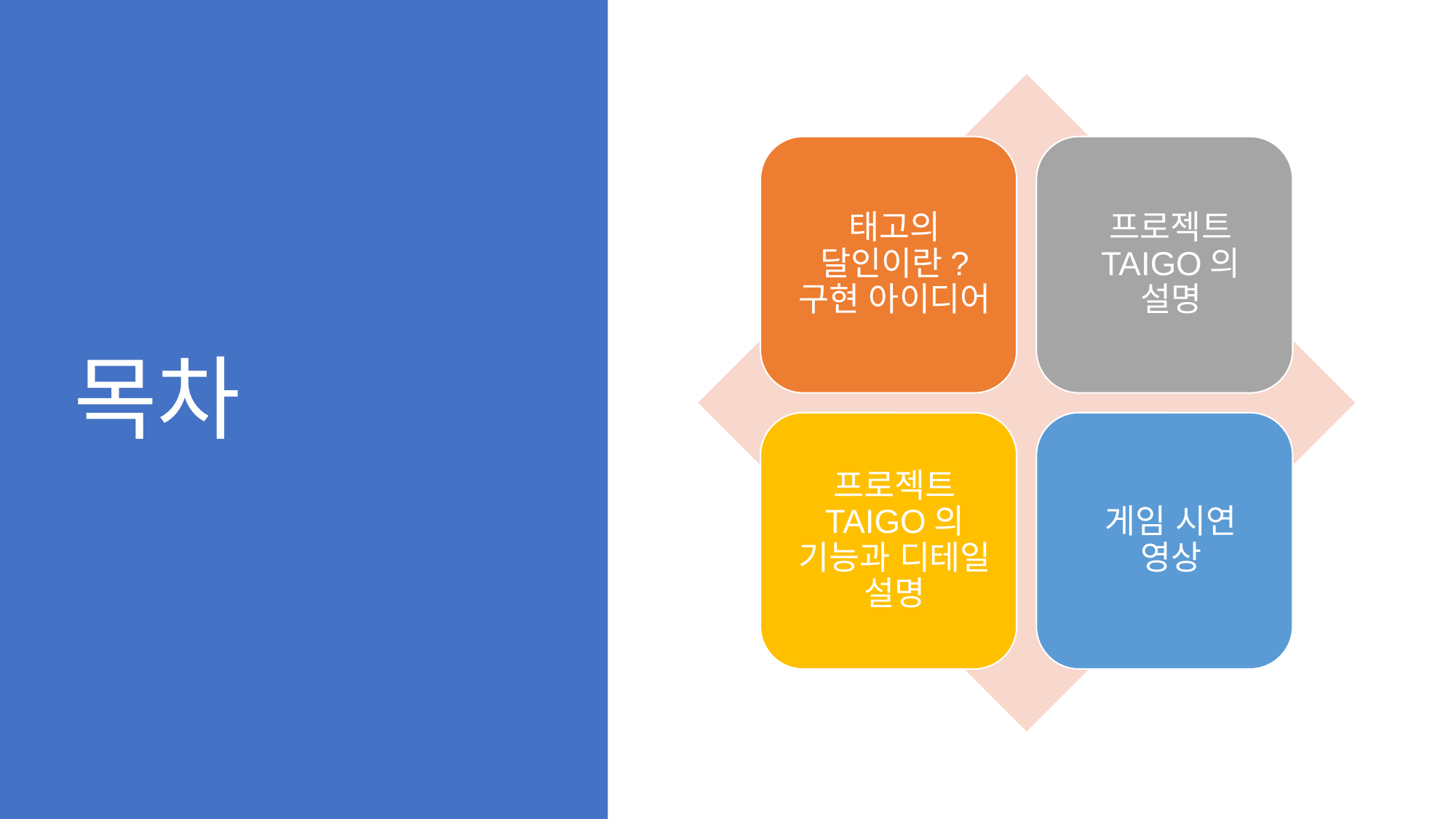

# 목차
태고의 달인이란? 구현 아이디어
프로젝트 TAIGO의 설명
프로젝트 TAIGO의 기능과 디테일 설명
게임 시연 영상